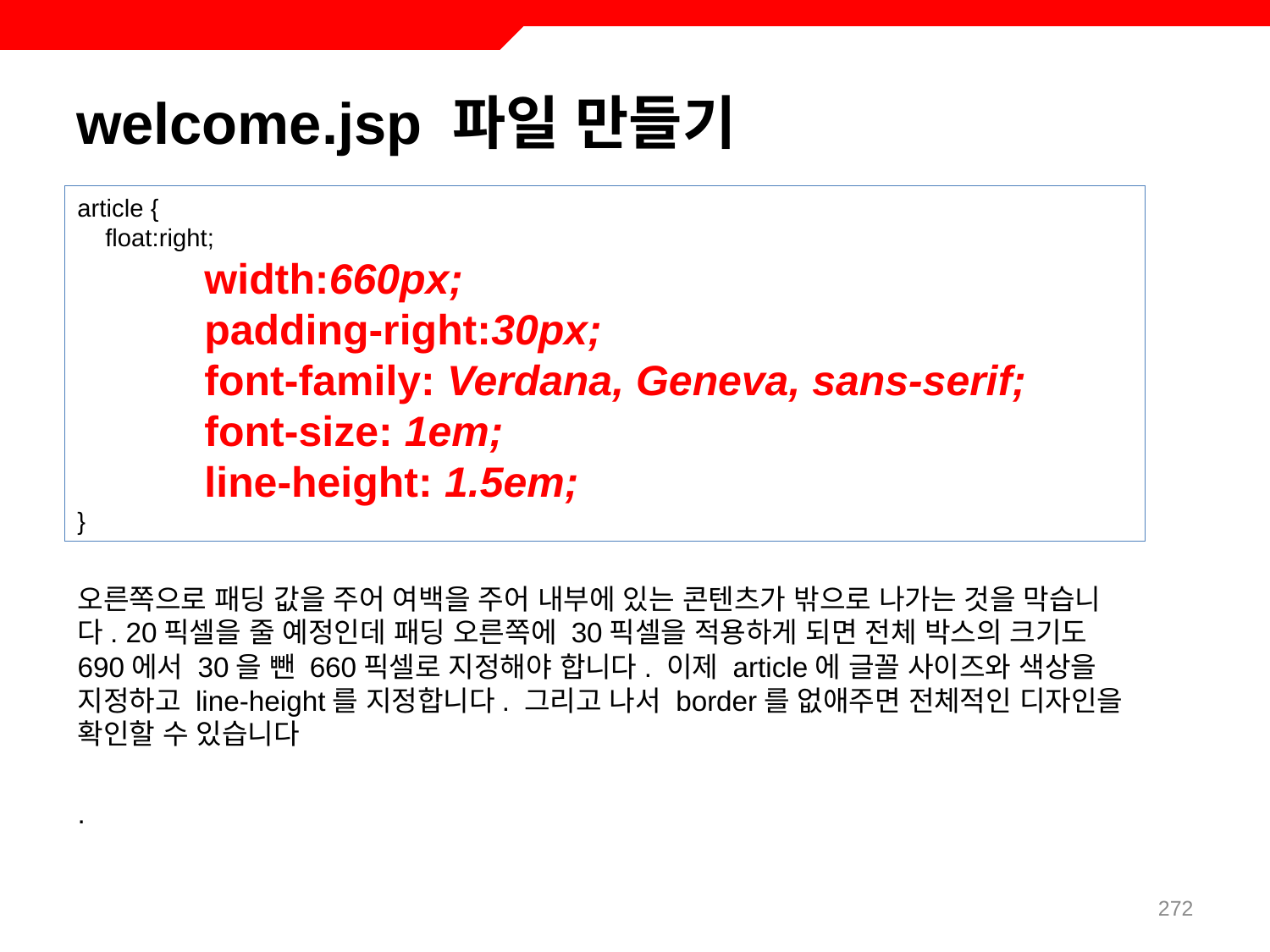

# welcome.jsp 파일 만들기
article {
    float:right;
width:660px;
padding-right:30px;
font-family: Verdana, Geneva, sans-serif;
font-size: 1em;
line-height: 1.5em;
}
오른쪽으로 패딩 값을 주어 여백을 주어 내부에 있는 콘텐츠가 밖으로 나가는 것을 막습니다. 20픽셀을 줄 예정인데 패딩 오른쪽에 30픽셀을 적용하게 되면 전체 박스의 크기도 690에서 30을 뺀 660픽셀로 지정해야 합니다. 이제 article에 글꼴 사이즈와 색상을 지정하고 line-height를 지정합니다. 그리고 나서 border를 없애주면 전체적인 디자인을 확인할 수 있습니다

.
272